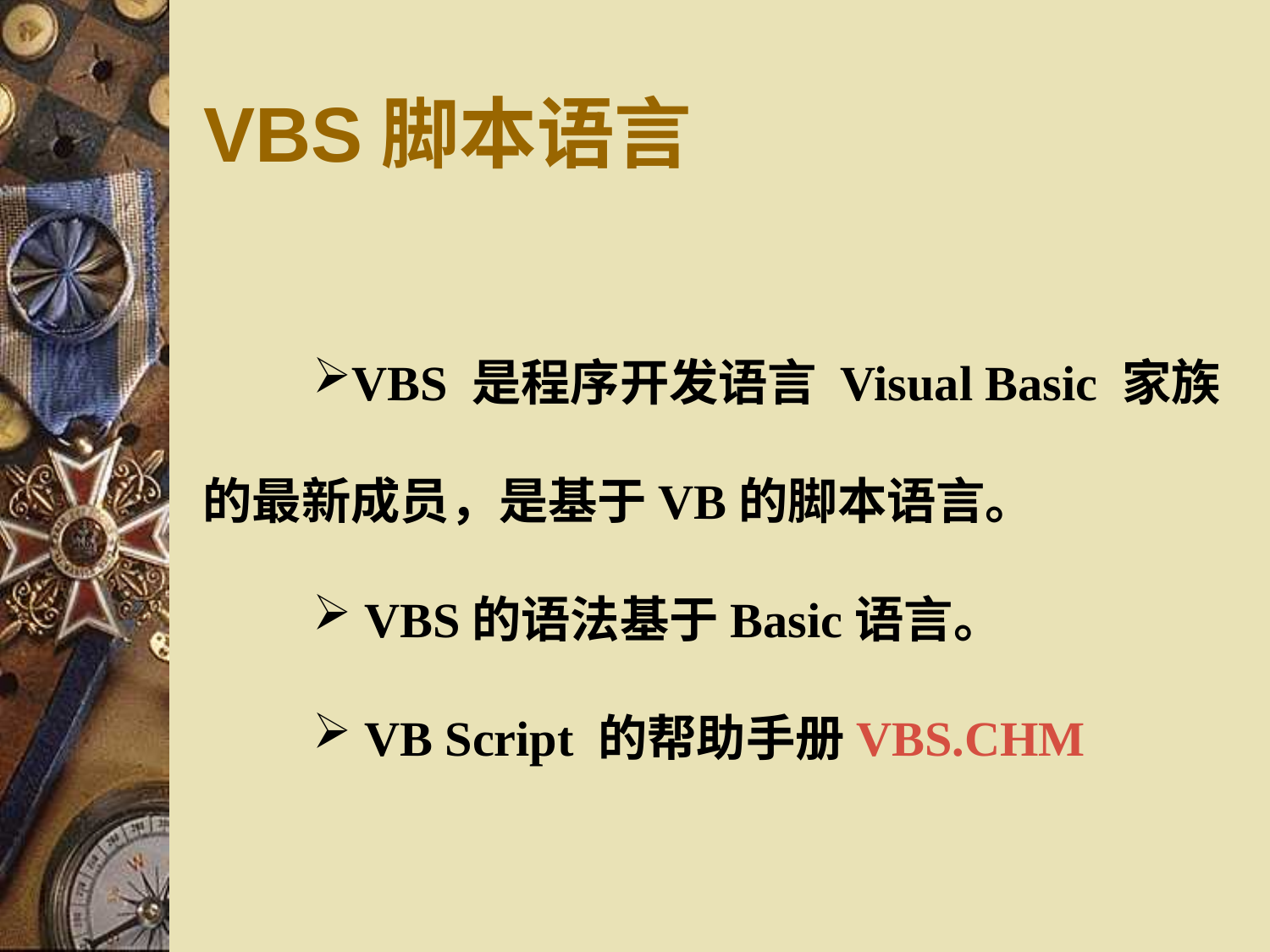

VBS脚本语言
VBS 是程序开发语言 Visual Basic 家族的最新成员，是基于VB的脚本语言。
 VBS的语法基于Basic语言。
 VB Script 的帮助手册VBS.CHM